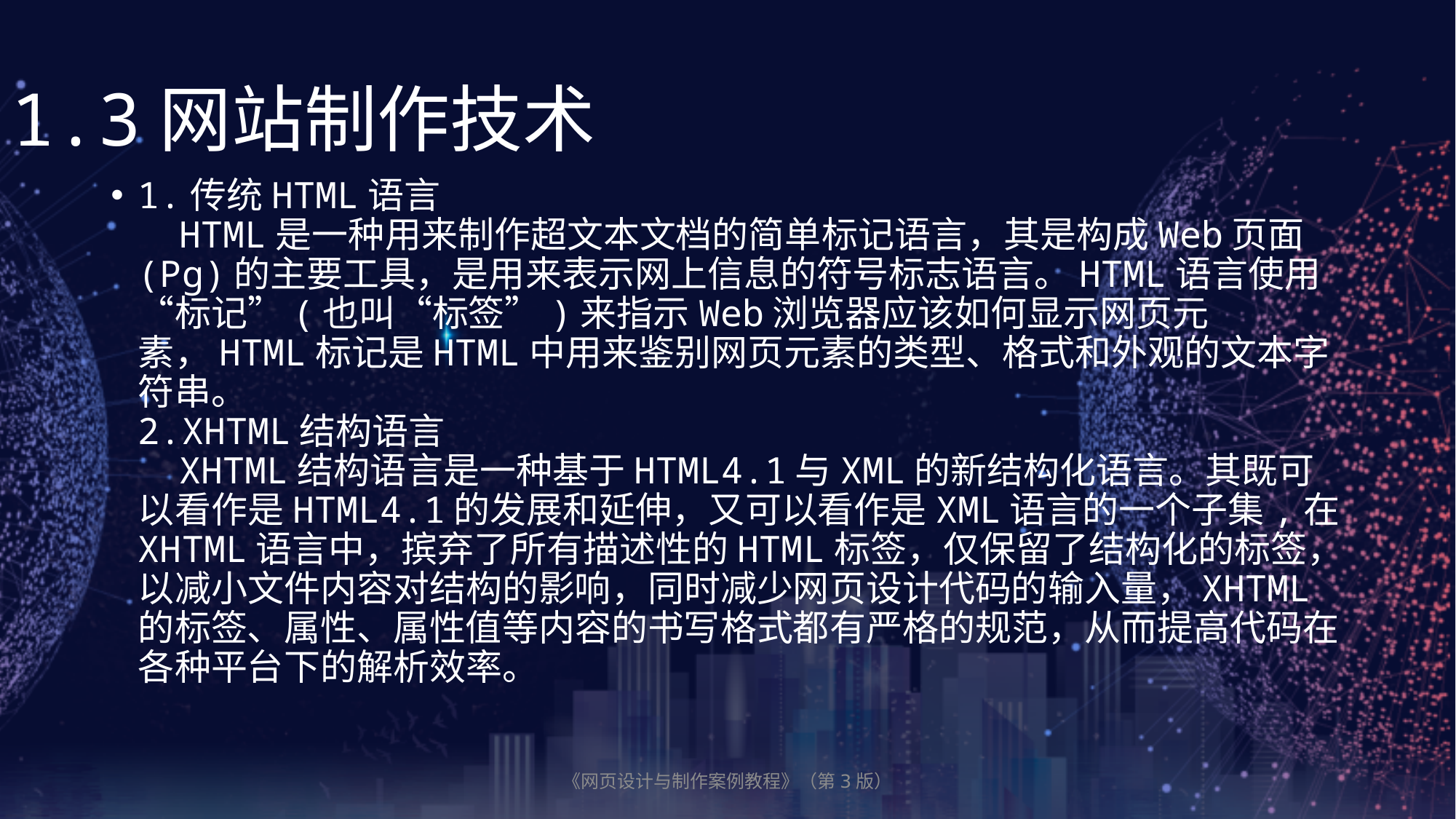

1.3网站制作技术
1.传统HTML语言
    HTML是一种用来制作超文本文档的简单标记语言，其是构成Web页面(Pg)的主要工具，是用来表示网上信息的符号标志语言。HTML语言使用“标记”(也叫“标签”)来指示Web浏览器应该如何显示网页元素，HTML标记是HTML中用来鉴别网页元素的类型、格式和外观的文本字符串。
2.XHTML结构语言
    XHTML结构语言是一种基于HTML4.1与XML的新结构化语言。其既可以看作是HTML4.1的发展和延伸，又可以看作是XML语言的一个子集,在XHTML语言中，摈弃了所有描述性的HTML标签，仅保留了结构化的标签，以减小文件内容对结构的影响，同时减少网页设计代码的输入量，XHTML的标签、属性、属性值等内容的书写格式都有严格的规范，从而提高代码在各种平台下的解析效率。
《网页设计与制作案例教程》（第3版）